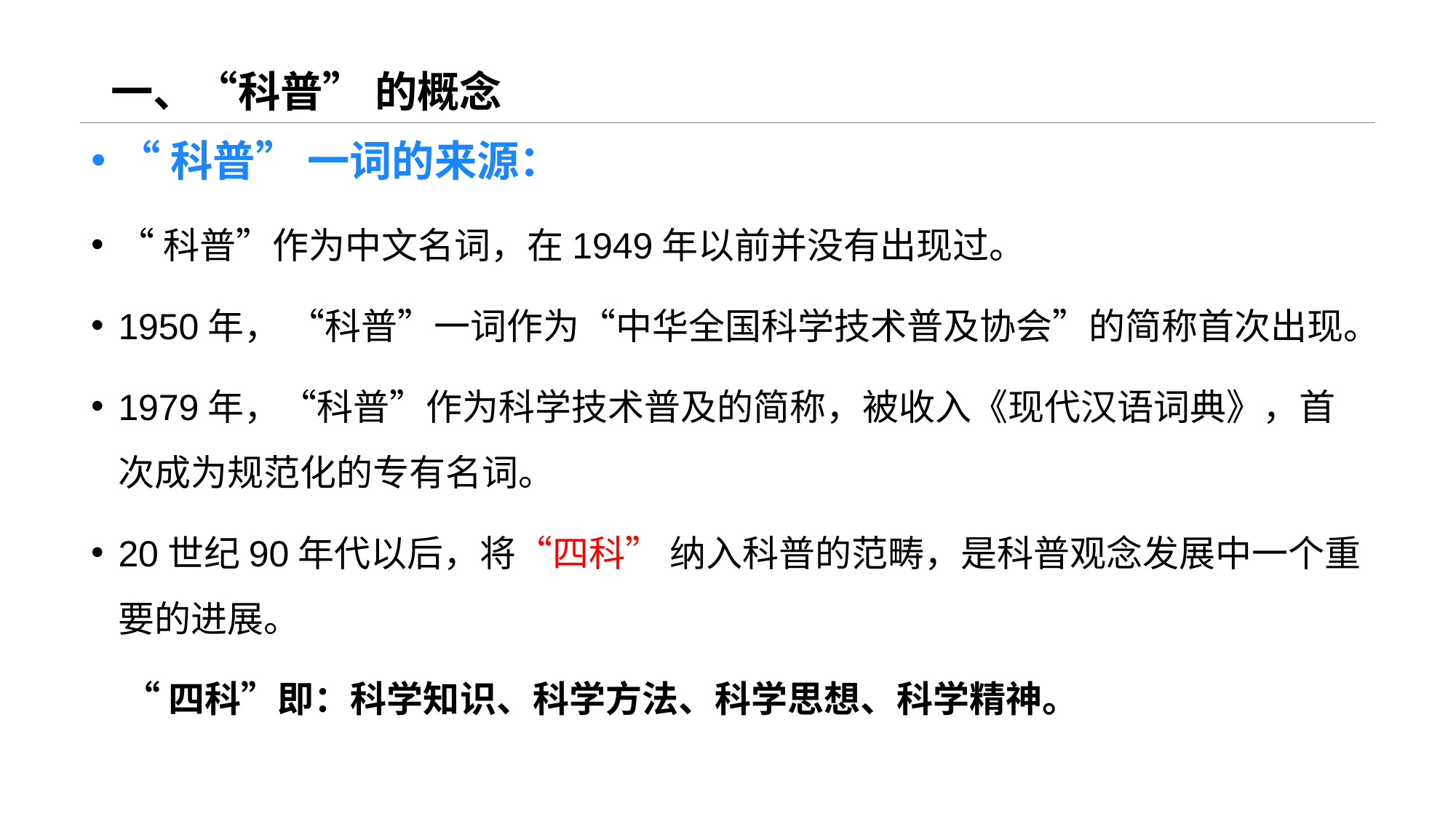

# 一、“科普” 的概念
“科普” 一词的来源：
“科普”作为中文名词，在1949年以前并没有出现过。
1950年， “科普”一词作为“中华全国科学技术普及协会”的简称首次出现。
1979年，“科普”作为科学技术普及的简称，被收入《现代汉语词典》，首次成为规范化的专有名词。
20世纪90年代以后，将“四科” 纳入科普的范畴，是科普观念发展中一个重要的进展。
    “四科”即：科学知识、科学方法、科学思想、科学精神。